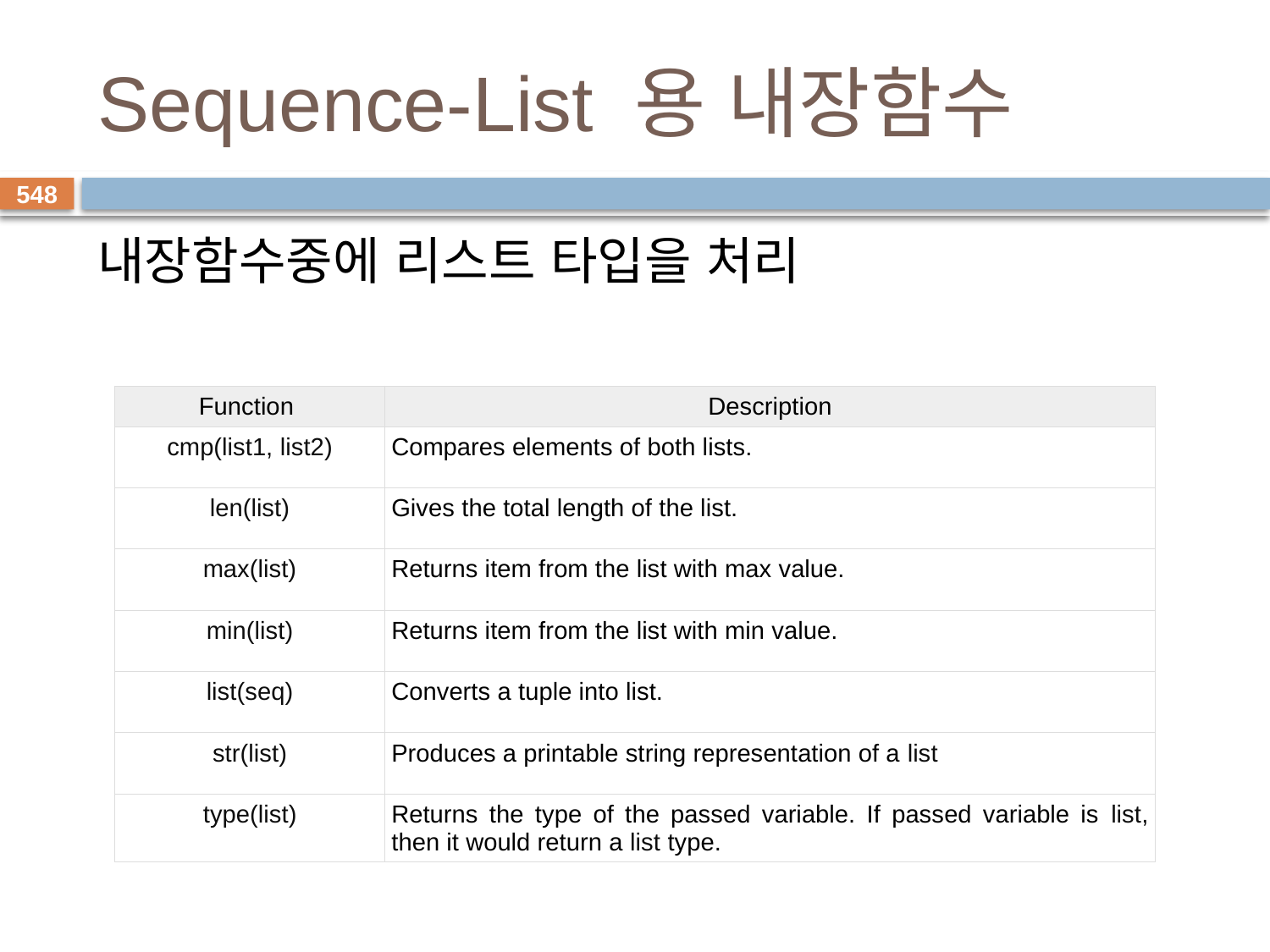

# Sequence-List 용 내장함수
548
내장함수중에 리스트 타입을 처리
| Function | Description |
| --- | --- |
| cmp(list1, list2) | Compares elements of both lists. |
| len(list) | Gives the total length of the list. |
| max(list) | Returns item from the list with max value. |
| min(list) | Returns item from the list with min value. |
| list(seq) | Converts a tuple into list. |
| str(list) | Produces a printable string representation of a list |
| type(list) | Returns the type of the passed variable. If passed variable is list, then it would return a list type. |